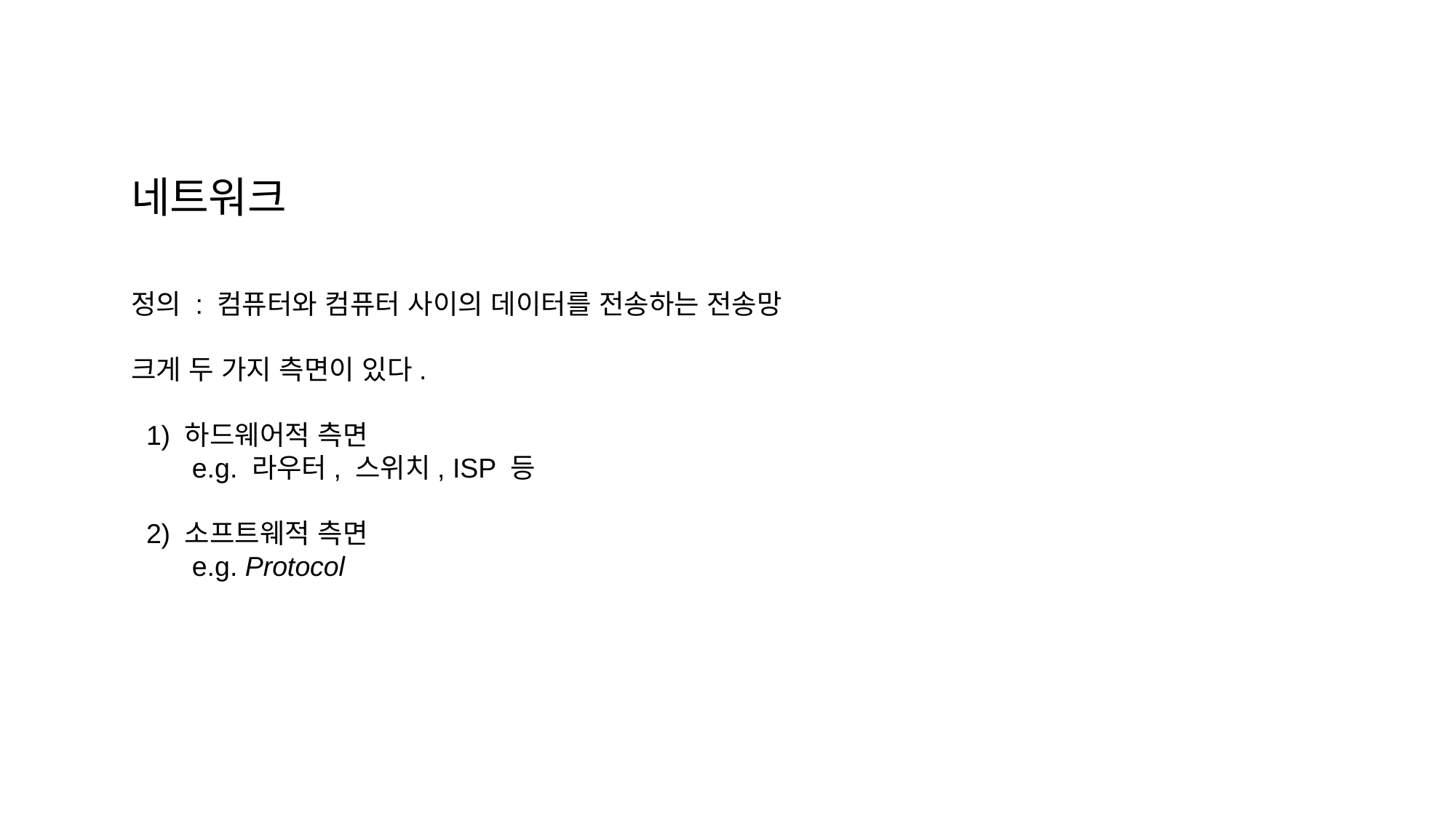

네트워크

정의 : 컴퓨터와 컴퓨터 사이의 데이터를 전송하는 전송망

크게 두 가지 측면이 있다.

  1) 하드웨어적 측면
        e.g. 라우터, 스위치, ISP 등

  2) 소프트웨적 측면
        e.g. Protocol